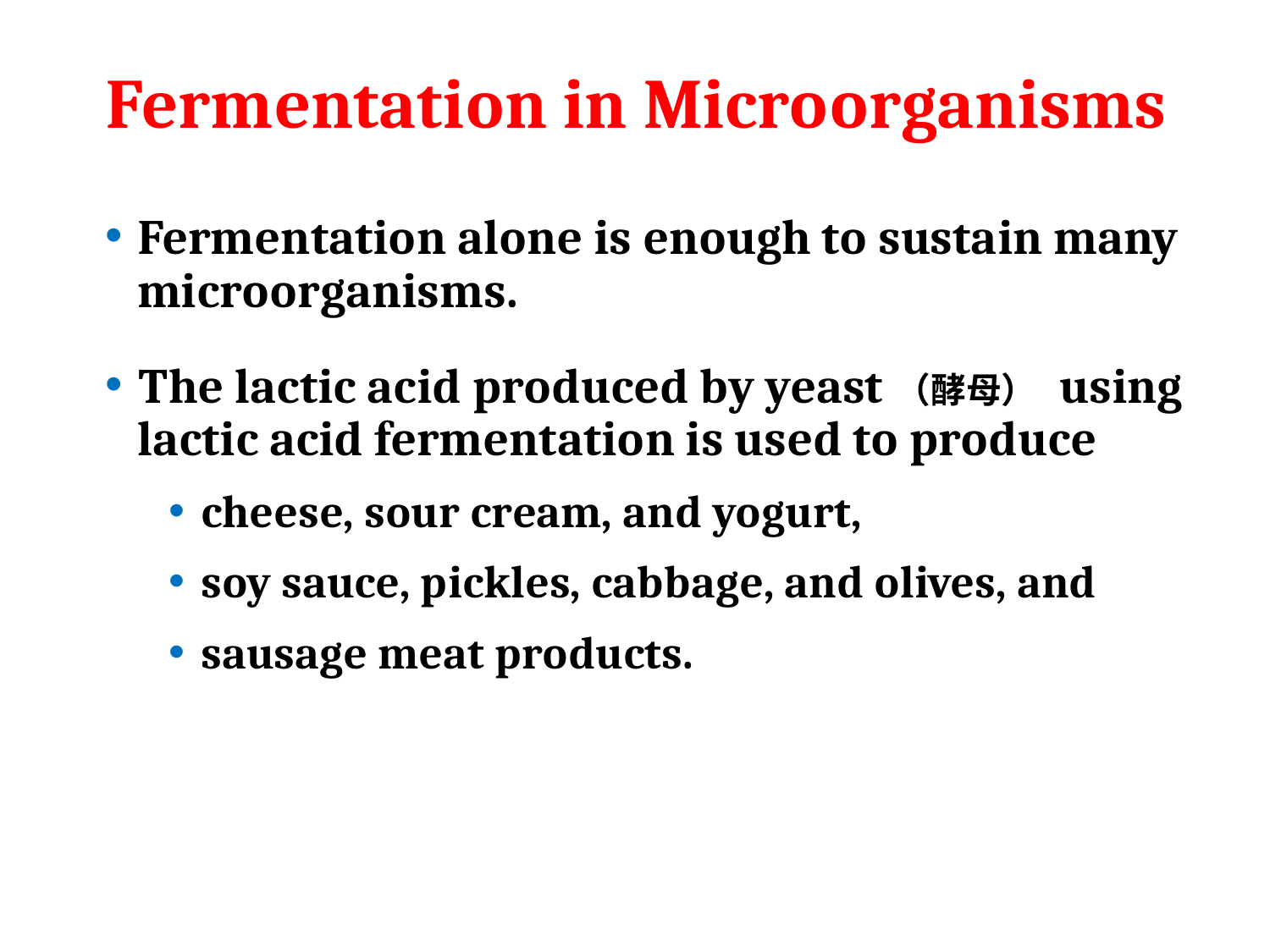

# Fermentation in Microorganisms
Fermentation alone is enough to sustain many microorganisms.
The lactic acid produced by yeast（酵母） using lactic acid fermentation is used to produce
cheese, sour cream, and yogurt,
soy sauce, pickles, cabbage, and olives, and
sausage meat products.